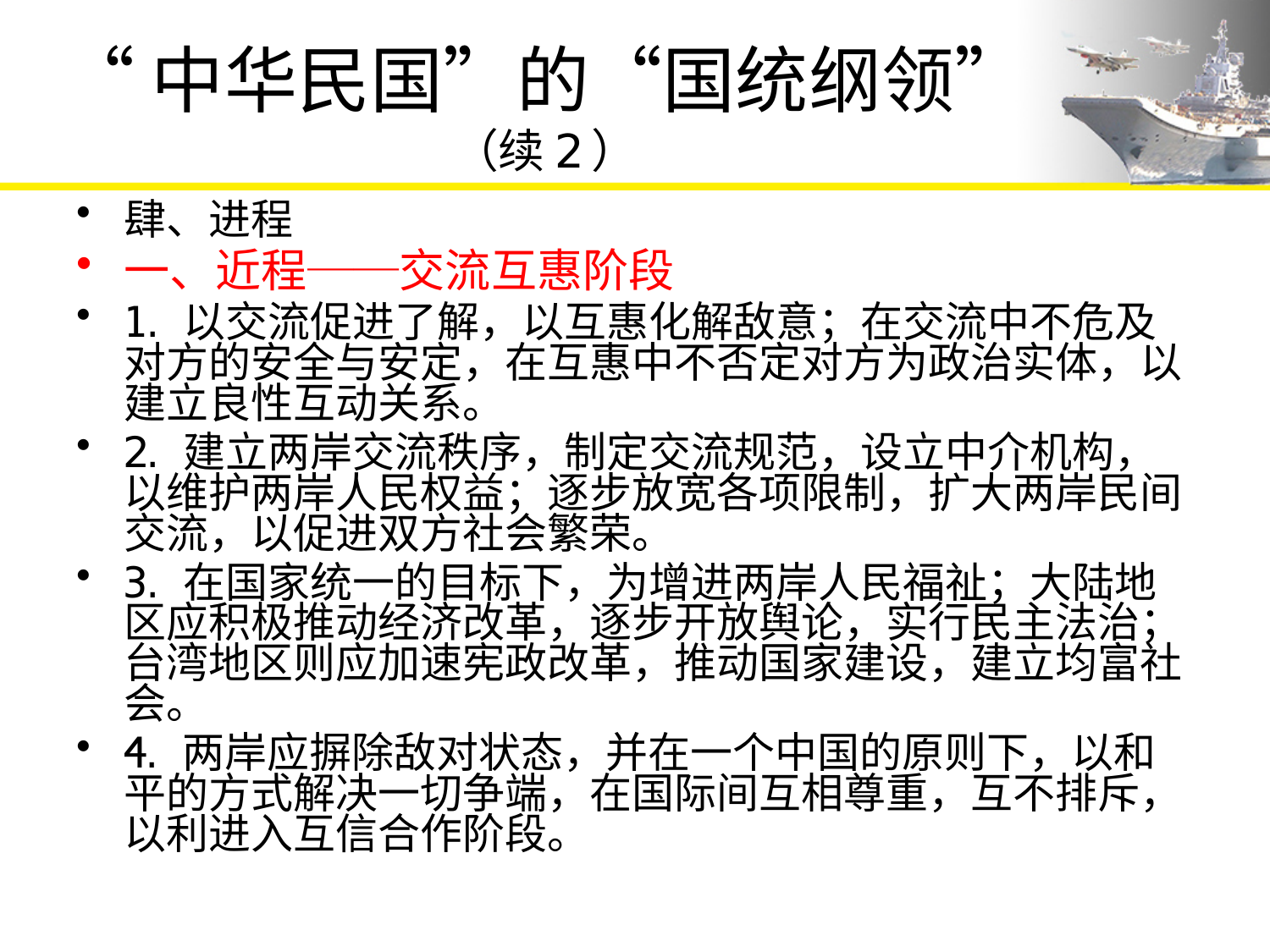

# “中华民国”的“国统纲领”（续2）
肆、进程
一、近程──交流互惠阶段
1. 以交流促进了解，以互惠化解敌意；在交流中不危及对方的安全与安定，在互惠中不否定对方为政治实体，以建立良性互动关系。
2. 建立两岸交流秩序，制定交流规范，设立中介机构，以维护两岸人民权益；逐步放宽各项限制，扩大两岸民间交流，以促进双方社会繁荣。
3. 在国家统一的目标下，为增进两岸人民福祉；大陆地区应积极推动经济改革，逐步开放舆论，实行民主法治；台湾地区则应加速宪政改革，推动国家建设，建立均富社会。
4. 两岸应摒除敌对状态，并在一个中国的原则下，以和平的方式解决一切争端，在国际间互相尊重，互不排斥，以利进入互信合作阶段。